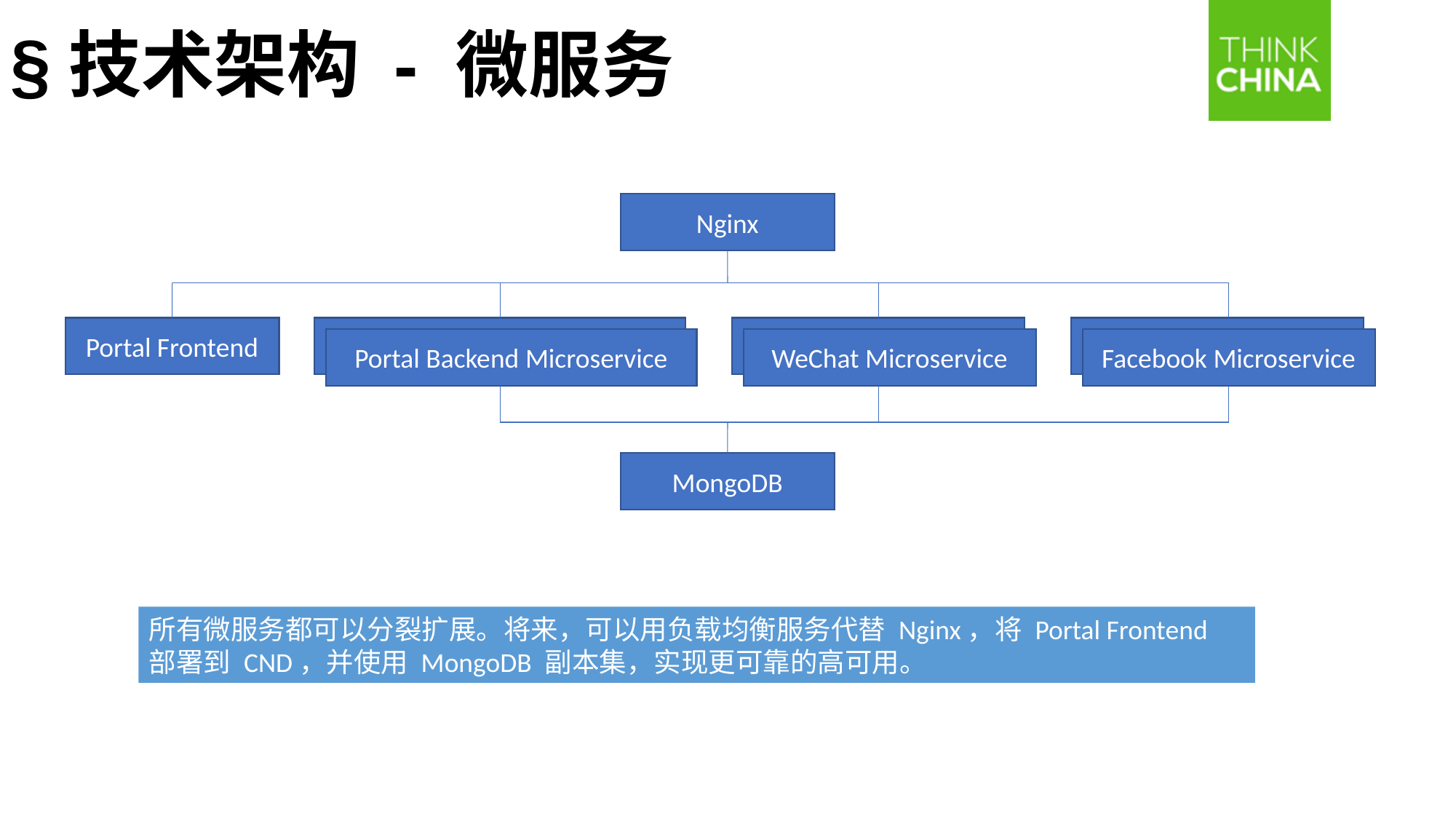

§技术架构 - 微服务
Nginx
Portal Frontend
Portal Backend Microservice
WeChat Microservice
Facebook Microservice
Portal Backend Microservice
WeChat Microservice
Facebook Microservice
MongoDB
所有微服务都可以分裂扩展。将来，可以用负载均衡服务代替 Nginx，将 Portal Frontend 部署到 CND，并使用 MongoDB 副本集，实现更可靠的高可用。